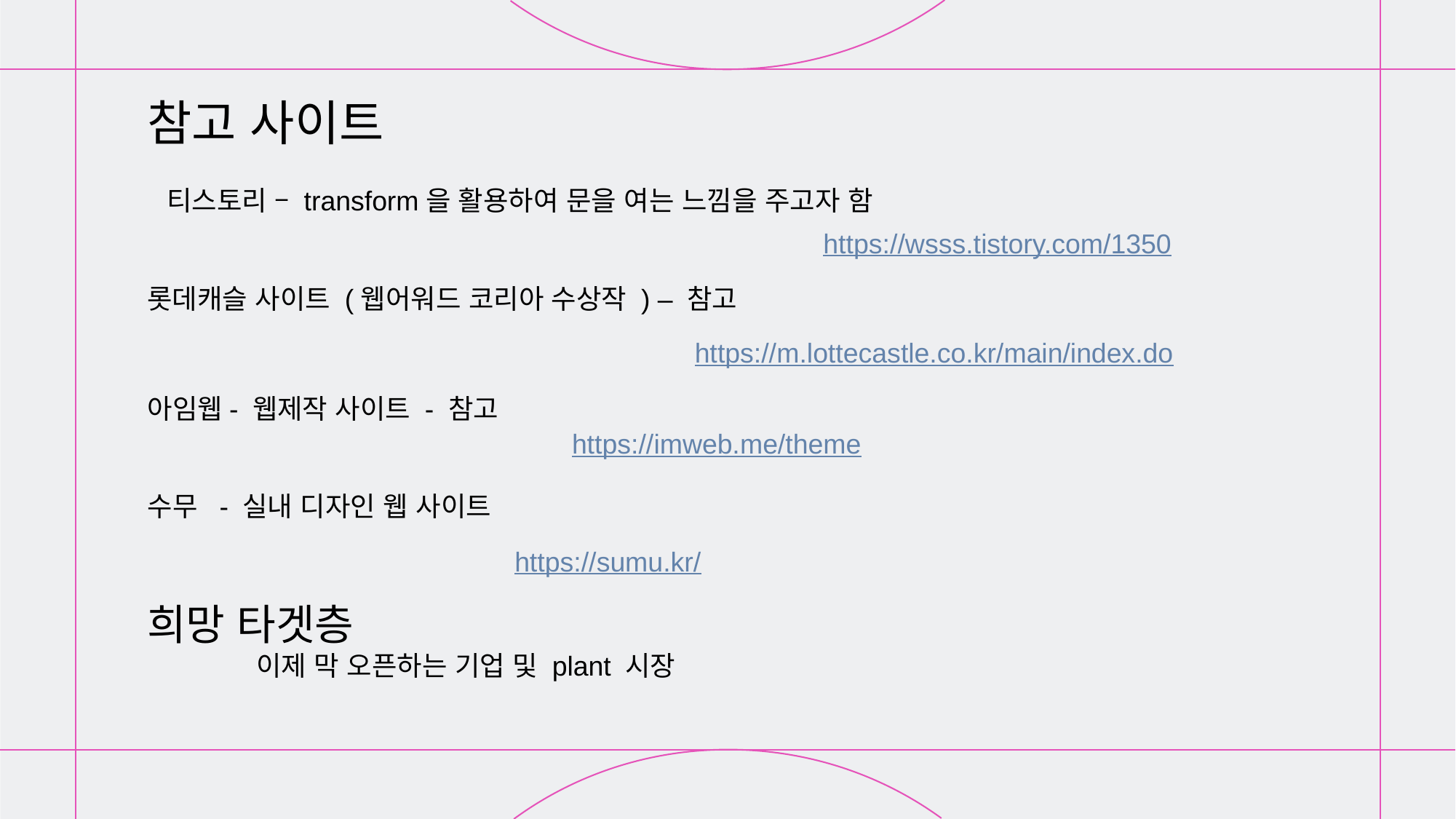

참고 사이트
티스토리 – transform을 활용하여 문을 여는 느낌을 주고자 함
https://wsss.tistory.com/1350
롯데캐슬 사이트 (웹어워드 코리아 수상작 ) – 참고
https://m.lottecastle.co.kr/main/index.do
아임웹- 웹제작 사이트 - 참고
https://imweb.me/theme
수무  - 실내 디자인 웹 사이트
https://sumu.kr/
희망 타겟층
	이제 막 오픈하는 기업 및 plant 시장